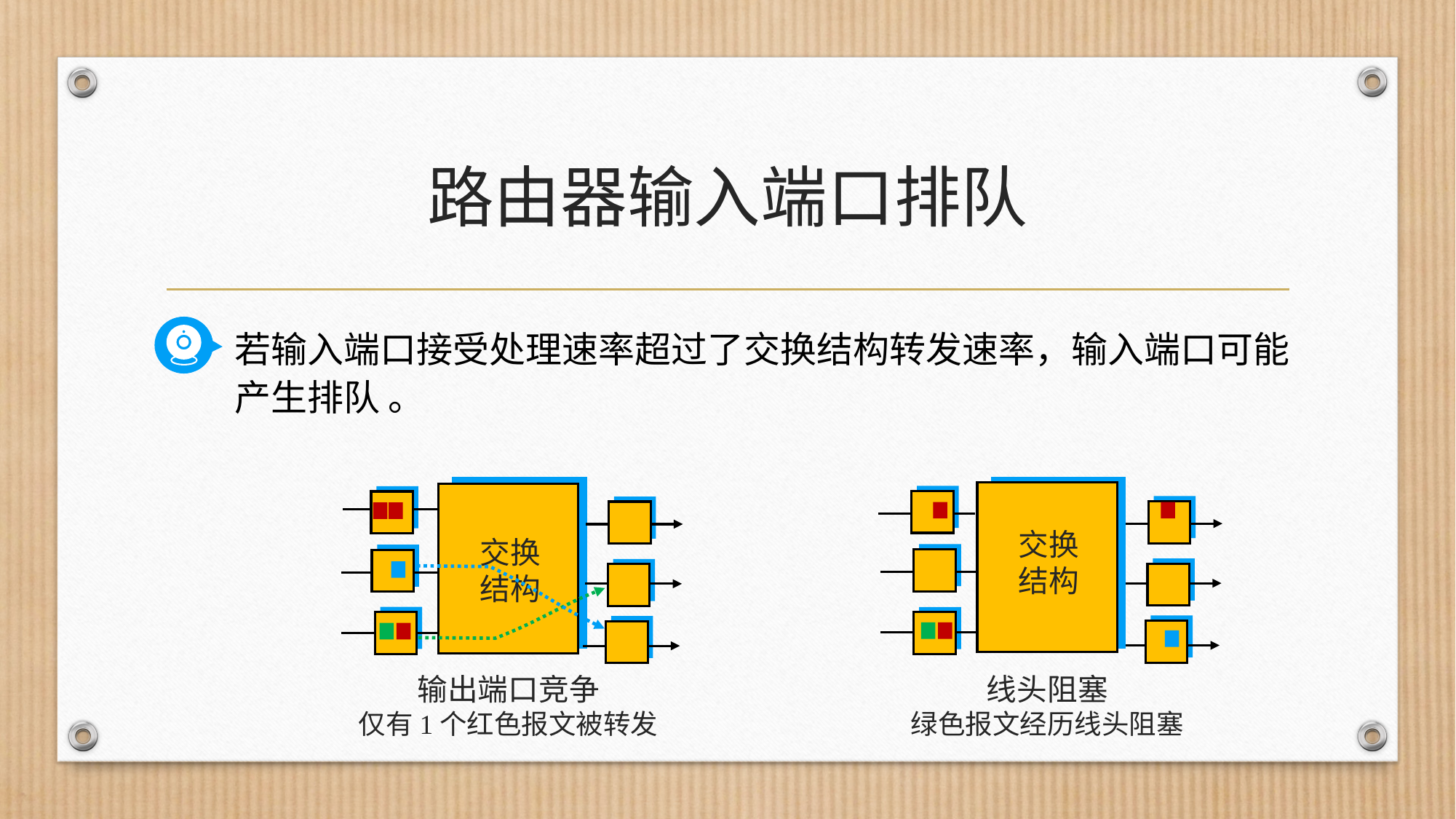

# 路由器输入端口排队

若输入端口接受处理速率超过了交换结构转发速率，输入端口可能产生排队 。

交换结构

线头阻塞
绿色报文经历线头阻塞

交换结构

输出端口竞争
仅有1个红色报文被转发